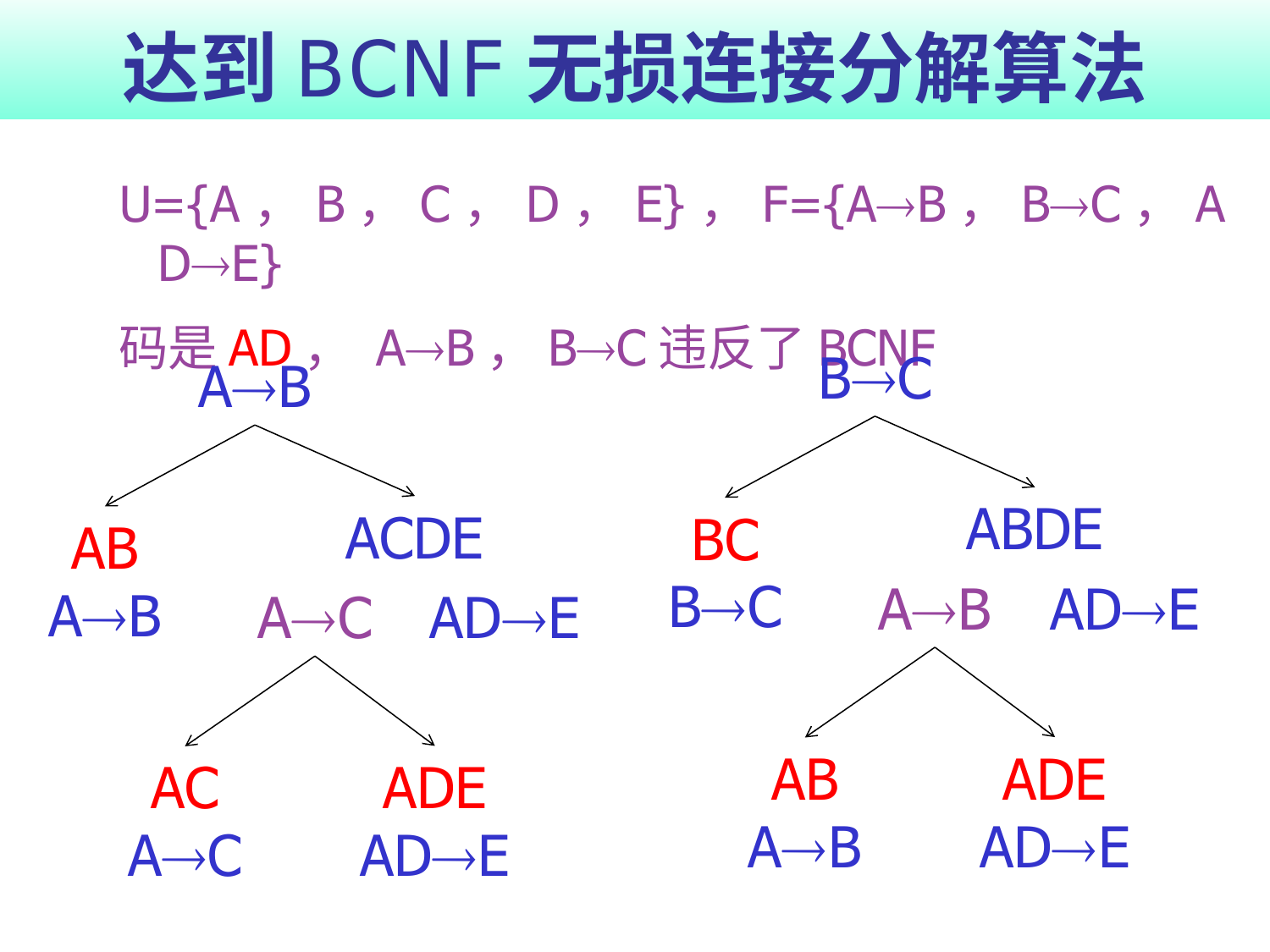

# 达到BCNF无损连接分解算法
U={A，B，C，D，E}，F={A→B，B→C，AD→E}
码是AD， A→B，B→C违反了BCNF

B→C
A→B
ABDE
BC
B→C
A→B
AD→E
ACDE
AB
A→B
A→C
AD→E
ADE
AD→E
AB
A→B
ADE
AD→E
AC
A→C